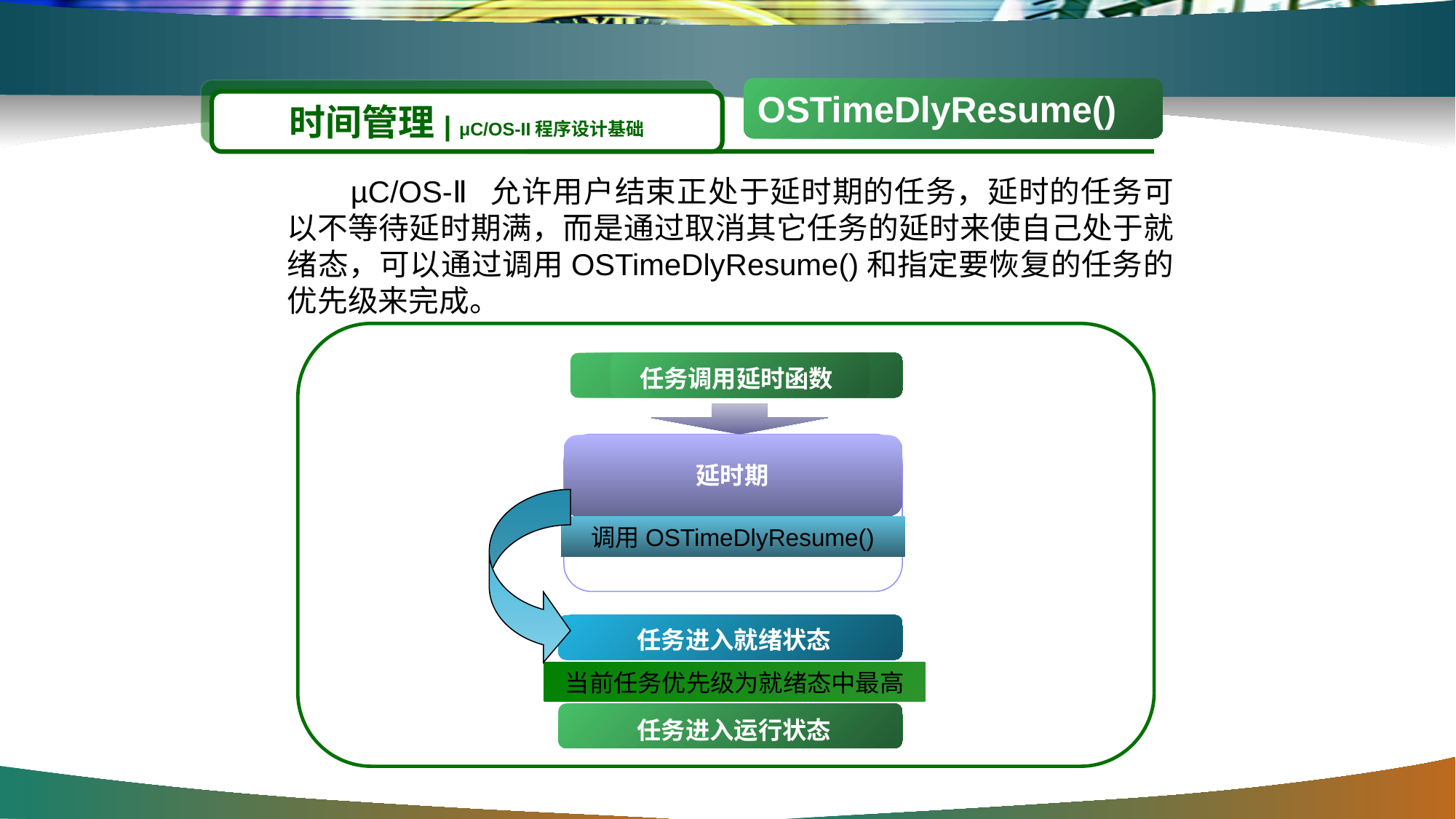

OSTimeDlyResume()
时间管理| μC/OS-II程序设计基础

       µC/OS-Ⅱ允许用户结束正处于延时期的任务，延时的任务可以不等待延时期满，而是通过取消其它任务的延时来使自己处于就绪态，可以通过调用OSTimeDlyResume()和指定要恢复的任务的优先级来完成。

任务调用延时函数

延时期

调用OSTimeDlyResume()

任务进入就绪状态
当前任务优先级为就绪态中最高

任务进入运行状态